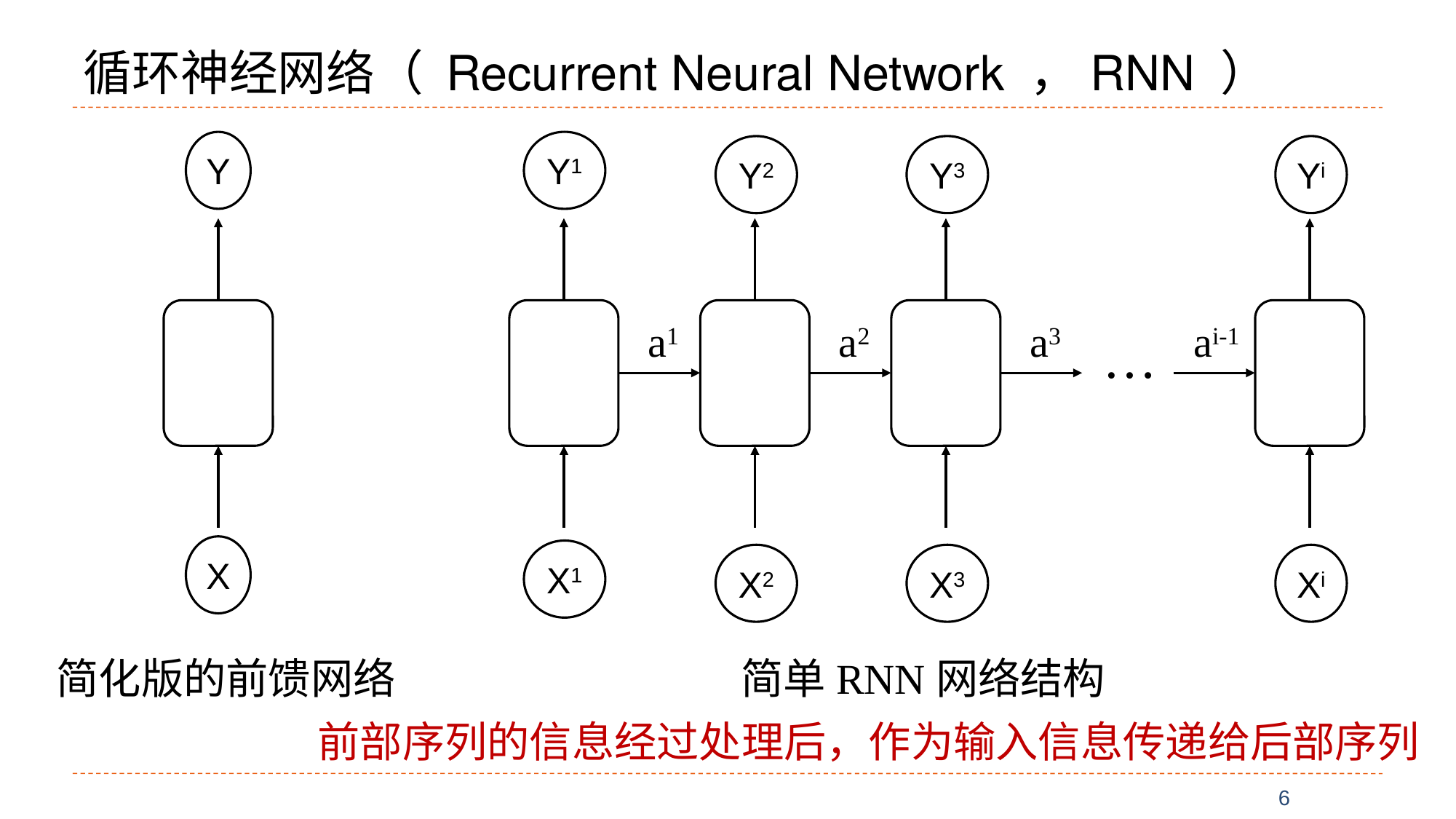

# 循环神经网络（ Recurrent Neural Network ，RNN ）
Y
Y1

X1
Y2

X2
a1
Y3

X3
a2
Yi

Xi
ai-1

a3
…
X
简化版的前馈网络
简单RNN网络结构
前部序列的信息经过处理后，作为输入信息传递给后部序列